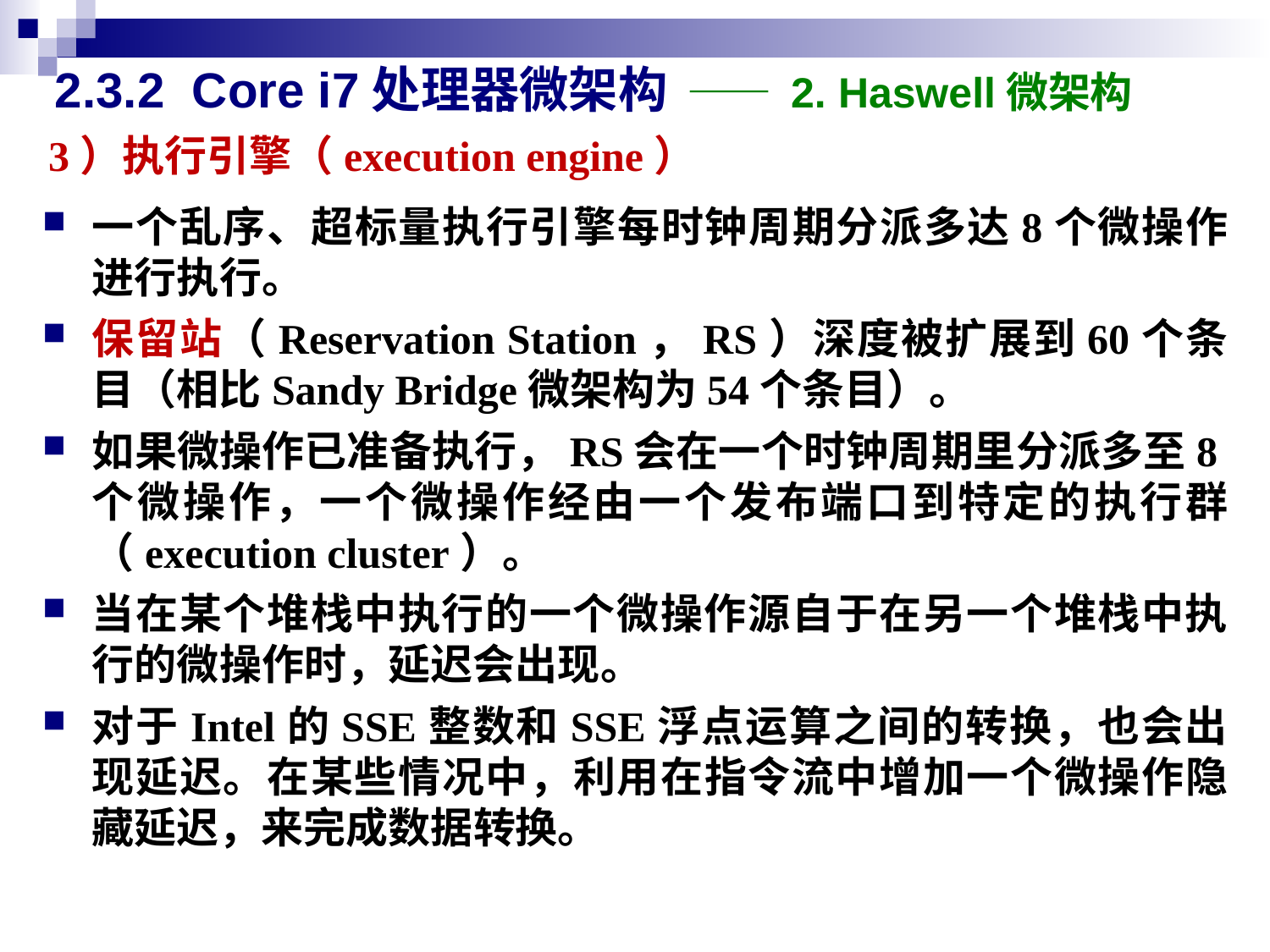

2.3.2  Core i7处理器微架构  —— 2. Haswell微架构
3）执行引擎（execution engine）
一个乱序、超标量执行引擎每时钟周期分派多达8个微操作进行执行。
保留站（Reservation Station，RS）深度被扩展到60个条目（相比Sandy Bridge微架构为54个条目）。
如果微操作已准备执行，RS会在一个时钟周期里分派多至8个微操作，一个微操作经由一个发布端口到特定的执行群（execution cluster）。
当在某个堆栈中执行的一个微操作源自于在另一个堆栈中执行的微操作时，延迟会出现。
对于Intel的SSE整数和SSE浮点运算之间的转换，也会出现延迟。在某些情况中，利用在指令流中增加一个微操作隐藏延迟，来完成数据转换。